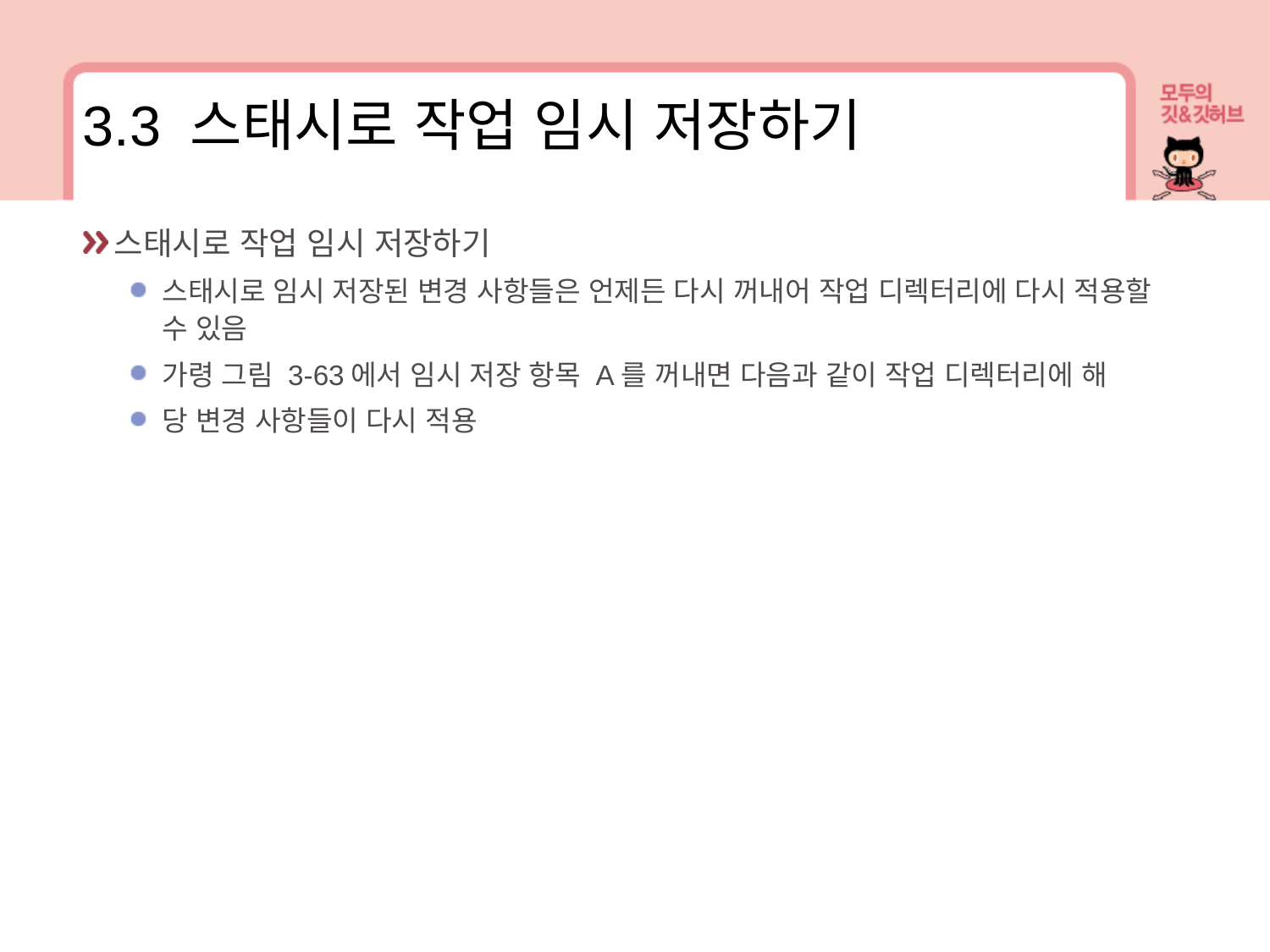

3.3 스태시로 작업 임시 저장하기
스태시로 작업 임시 저장하기
스태시로 임시 저장된 변경 사항들은 언제든 다시 꺼내어 작업 디렉터리에 다시 적용할 수 있음
가령 그림 3-63에서 임시 저장 항목 A를 꺼내면 다음과 같이 작업 디렉터리에 해
당 변경 사항들이 다시 적용